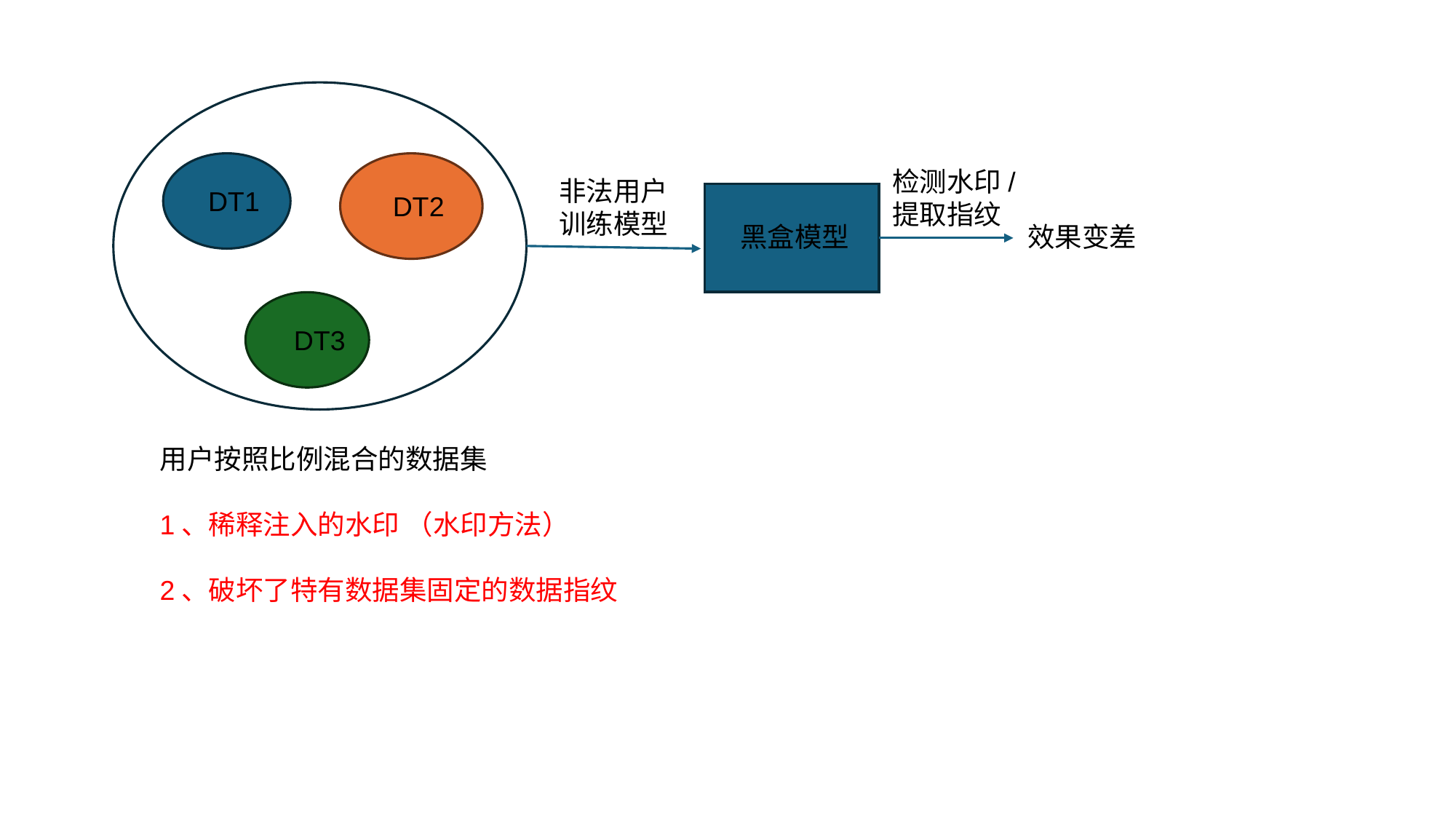

检测水印/
提取指纹
非法用户
训练模型
DT1
DT2

黑盒模型
效果变差

DT3
用户按照比例混合的数据集

1、稀释注入的水印 （水印方法）

2、破坏了特有数据集固定的数据指纹